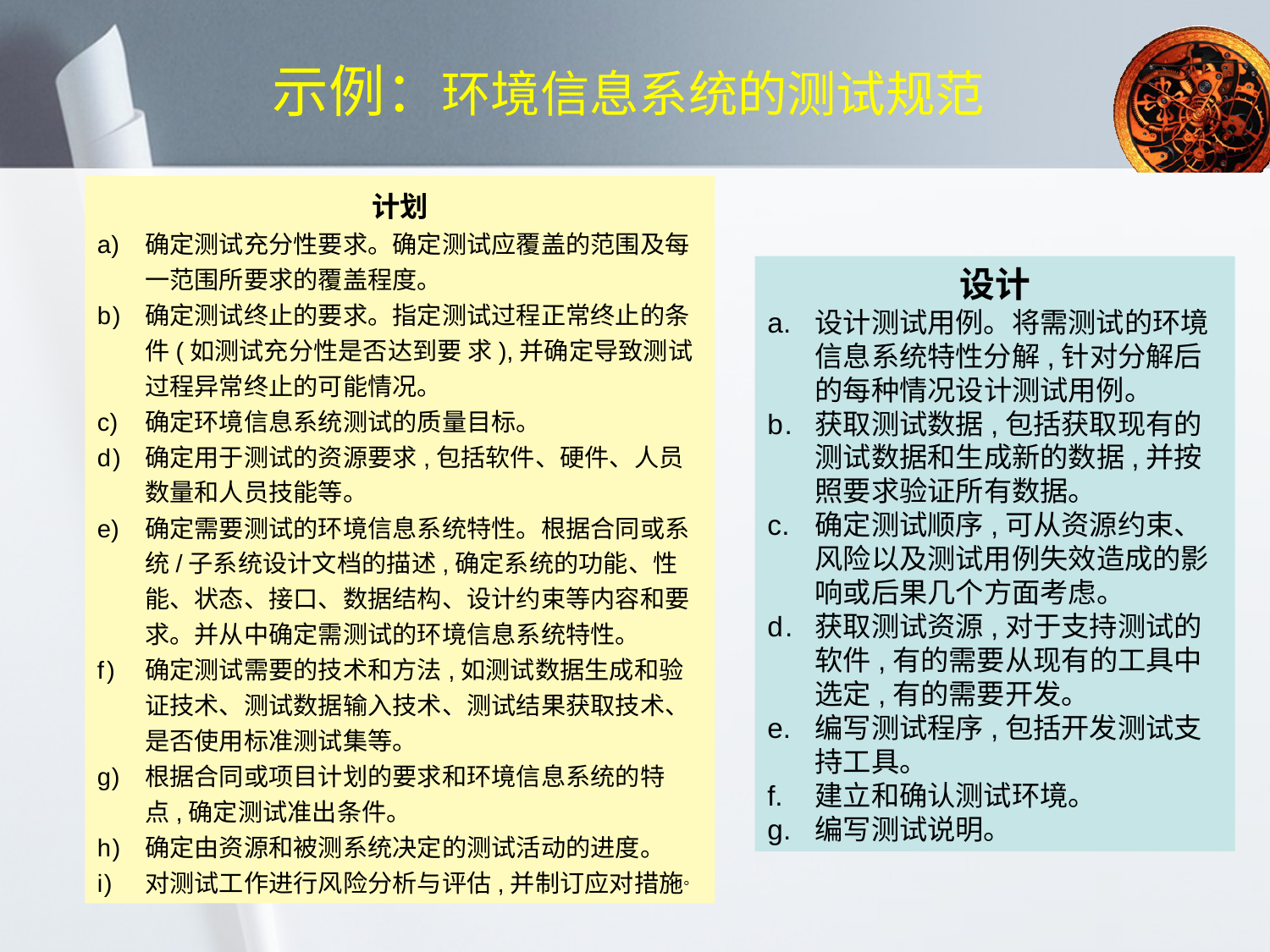

# 示例：环境信息系统的测试规范
计划
确定测试充分性要求。确定测试应覆盖的范围及每一范围所要求的覆盖程度。
确定测试终止的要求。指定测试过程正常终止的条件(如测试充分性是否达到要 求),并确定导致测试过程异常终止的可能情况。
确定环境信息系统测试的质量目标。
确定用于测试的资源要求,包括软件、硬件、人员数量和人员技能等。
确定需要测试的环境信息系统特性。根据合同或系统/子系统设计文档的描述,确定系统的功能、性能、状态、接口、数据结构、设计约束等内容和要求。并从中确定需测试的环境信息系统特性。
确定测试需要的技术和方法,如测试数据生成和验证技术、测试数据输入技术、测试结果获取技术、是否使用标准测试集等。
根据合同或项目计划的要求和环境信息系统的特点,确定测试准出条件。
确定由资源和被测系统决定的测试活动的进度。
对测试工作进行风险分析与评估,并制订应对措施。
设计
设计测试用例。将需测试的环境信息系统特性分解,针对分解后的每种情况设计测试用例。
获取测试数据,包括获取现有的测试数据和生成新的数据,并按照要求验证所有数据。
确定测试顺序,可从资源约束、风险以及测试用例失效造成的影响或后果几个方面考虑。
获取测试资源,对于支持测试的软件,有的需要从现有的工具中选定,有的需要开发。
编写测试程序,包括开发测试支持工具。
建立和确认测试环境。
编写测试说明。